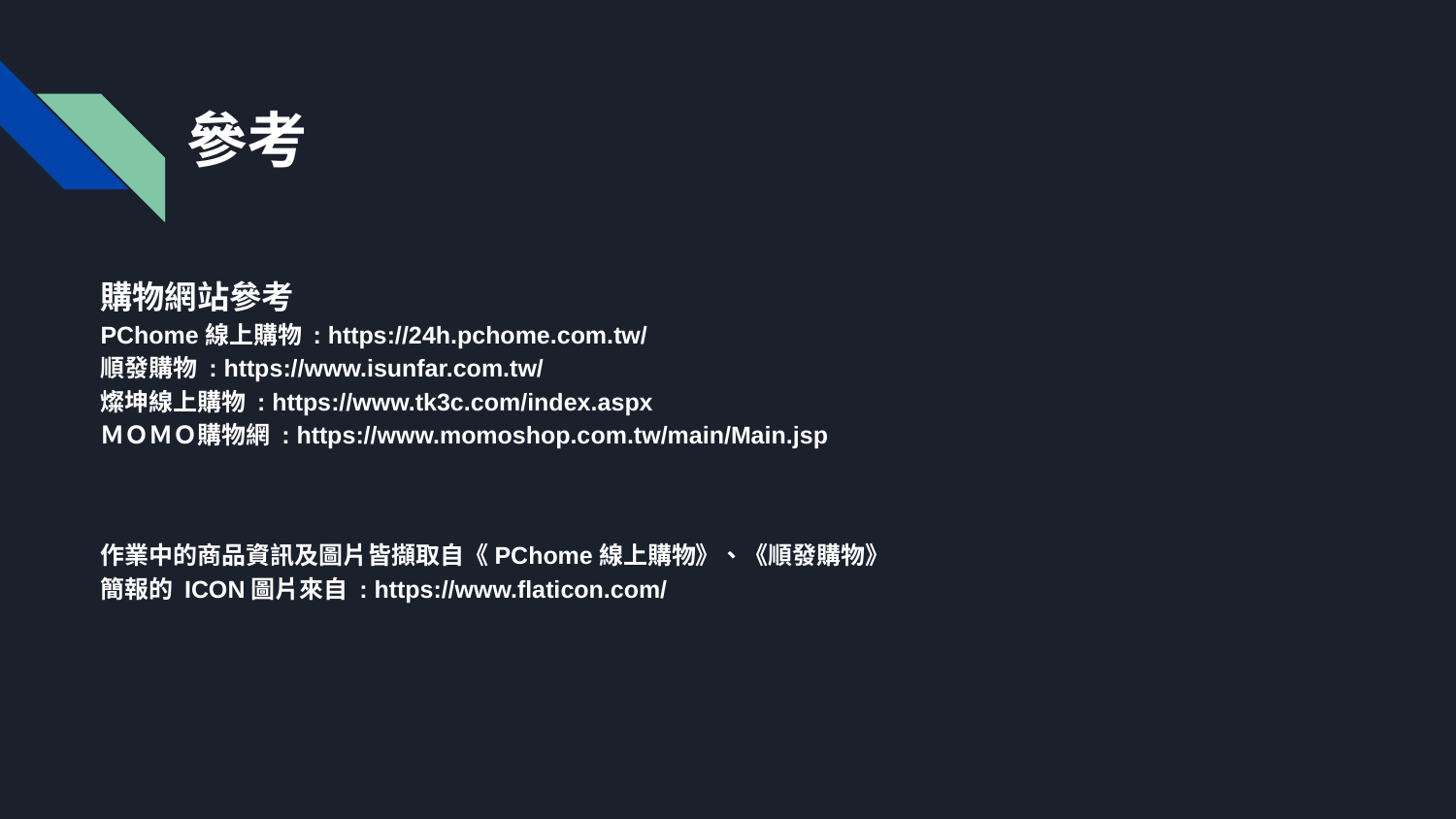

# 參考
購物網站參考
PChome線上購物 : https://24h.pchome.com.tw/
順發購物 : https://www.isunfar.com.tw/
燦坤線上購物 : https://www.tk3c.com/index.aspx
ＭＯＭＯ購物網 : https://www.momoshop.com.tw/main/Main.jsp
作業中的商品資訊及圖片皆擷取自《PChome線上購物》、《順發購物》
簡報的 ICON圖片來自 : https://www.flaticon.com/